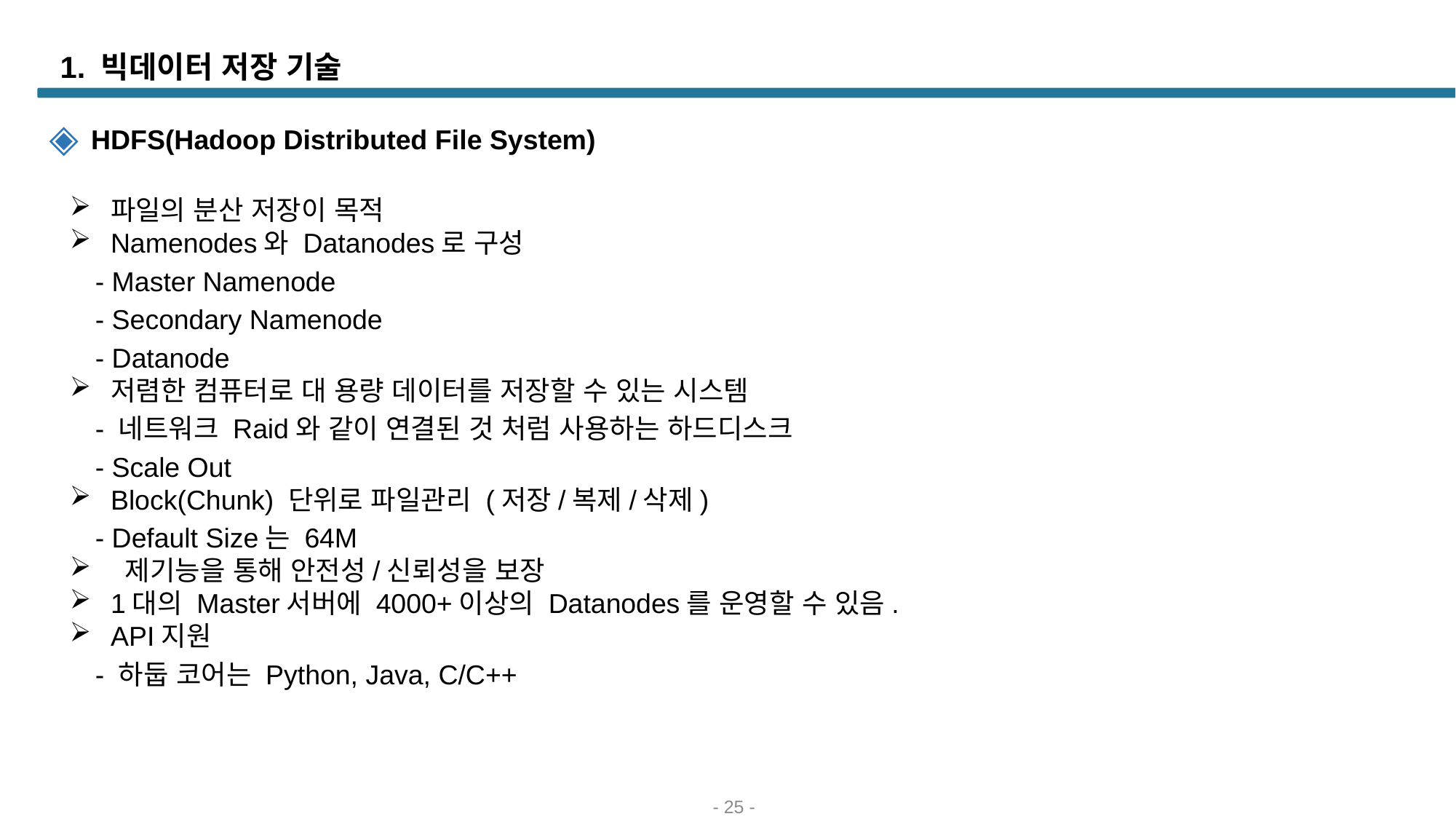

# 1. 빅데이터 저장 기술
 HDFS(Hadoop Distributed File System)

파일의 분산 저장이 목적
Namenodes와 Datanodes로 구성
      - Master Namenode
      - Secondary Namenode
      - Datanode
저렴한 컴퓨터로 대 용량 데이터를 저장할 수 있는 시스템
      - 네트워크 Raid와 같이 연결된 것 처럼 사용하는 하드디스크
      - Scale Out
Block(Chunk) 단위로 파일관리 (저장/복제/삭제)
      - Default Size는 64M
 제기능을 통해 안전성/신뢰성을 보장
1대의 Master서버에 4000+이상의 Datanodes를 운영할 수 있음.
API지원
      - 하둡 코어는 Python, Java, C/C++
- 25 -